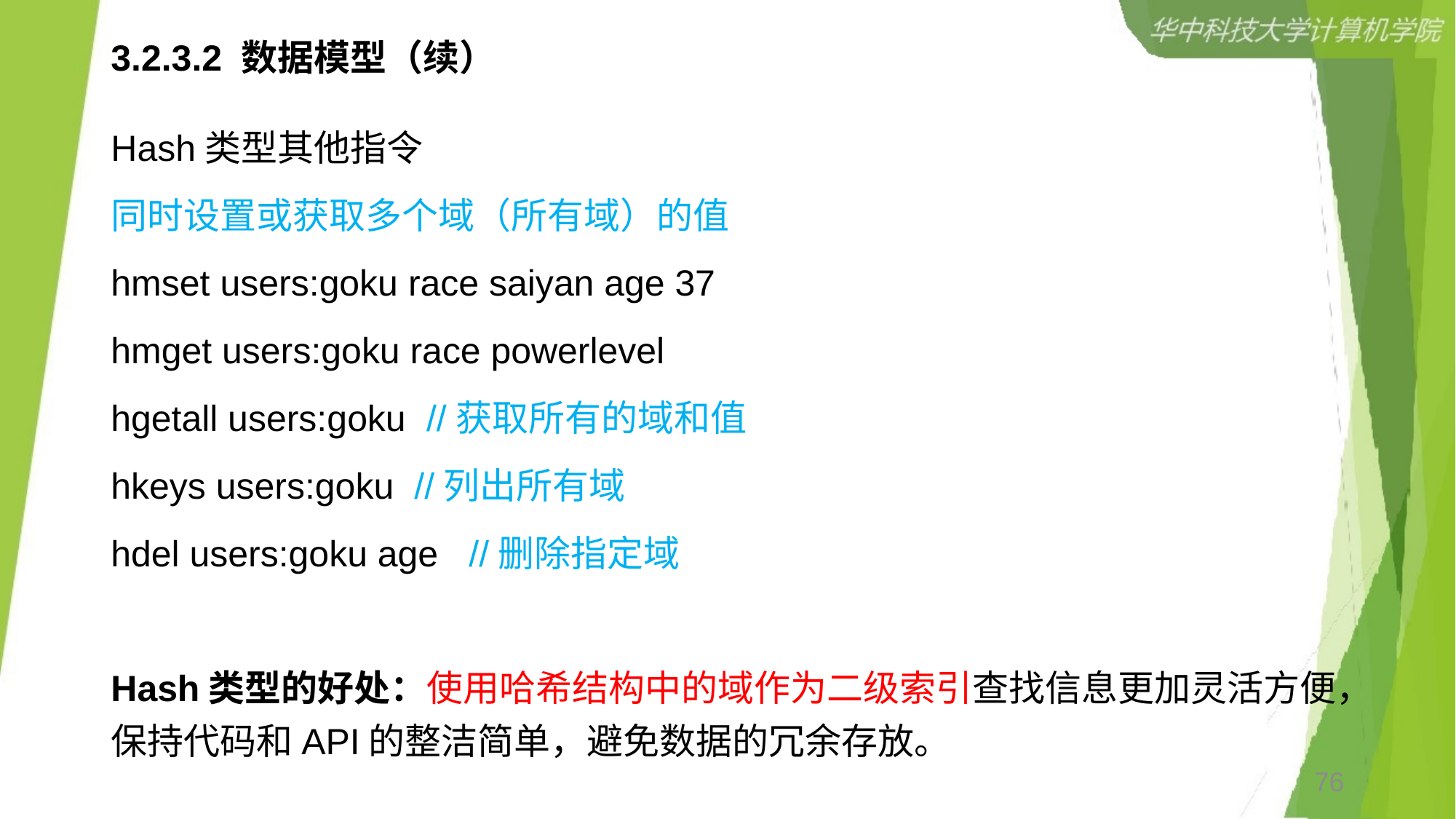

# 3.2.3.2 数据模型（续）
Hash类型其他指令
同时设置或获取多个域（所有域）的值
hmset users:goku race saiyan age 37
hmget users:goku race powerlevel
hgetall users:goku  //获取所有的域和值
hkeys users:goku  //列出所有域
hdel users:goku age   //删除指定域

Hash类型的好处：使用哈希结构中的域作为二级索引查找信息更加灵活方便，保持代码和API的整洁简单，避免数据的冗余存放。
76